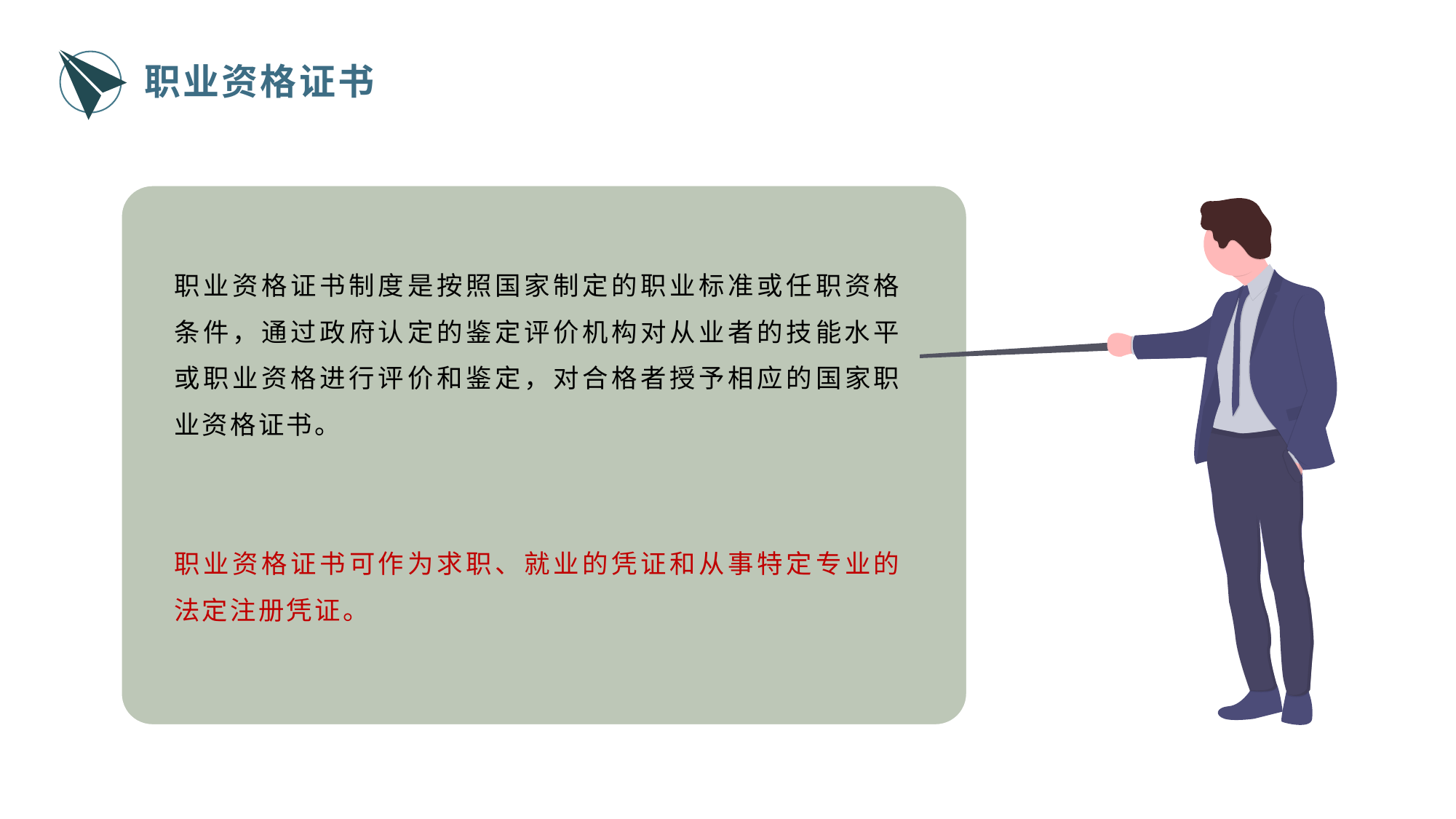

职业资格证书

职业资格证书制度是按照国家制定的职业标准或任职资格条件，通过政府认定的鉴定评价机构对从业者的技能水平或职业资格进行评价和鉴定，对合格者授予相应的国家职业资格证书。

职业资格证书可作为求职、就业的凭证和从事特定专业的法定注册凭证。